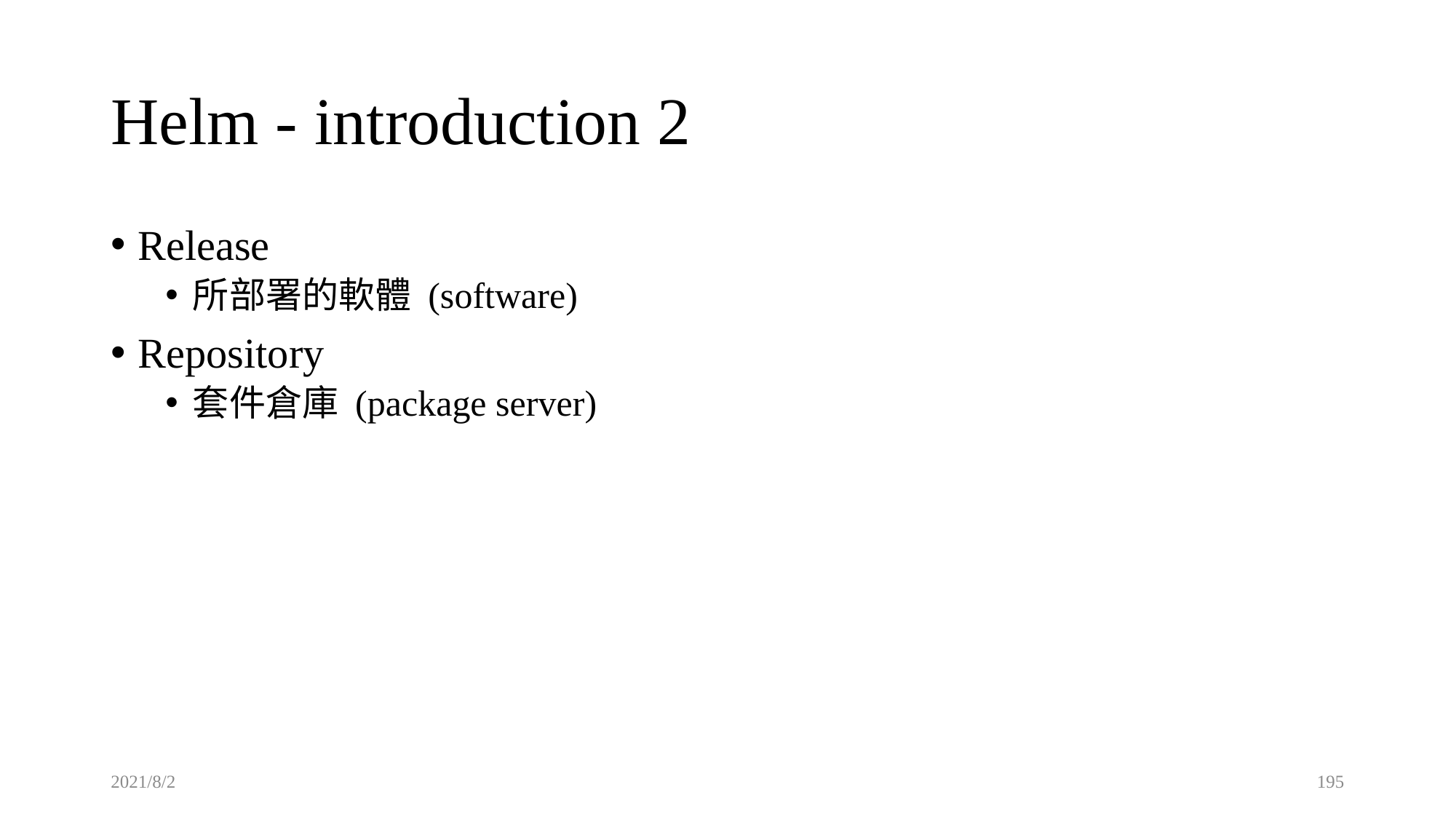

# Helm - introduction 2
Release
所部署的軟體 (software)
Repository
套件倉庫 (package server)
2021/8/2
195